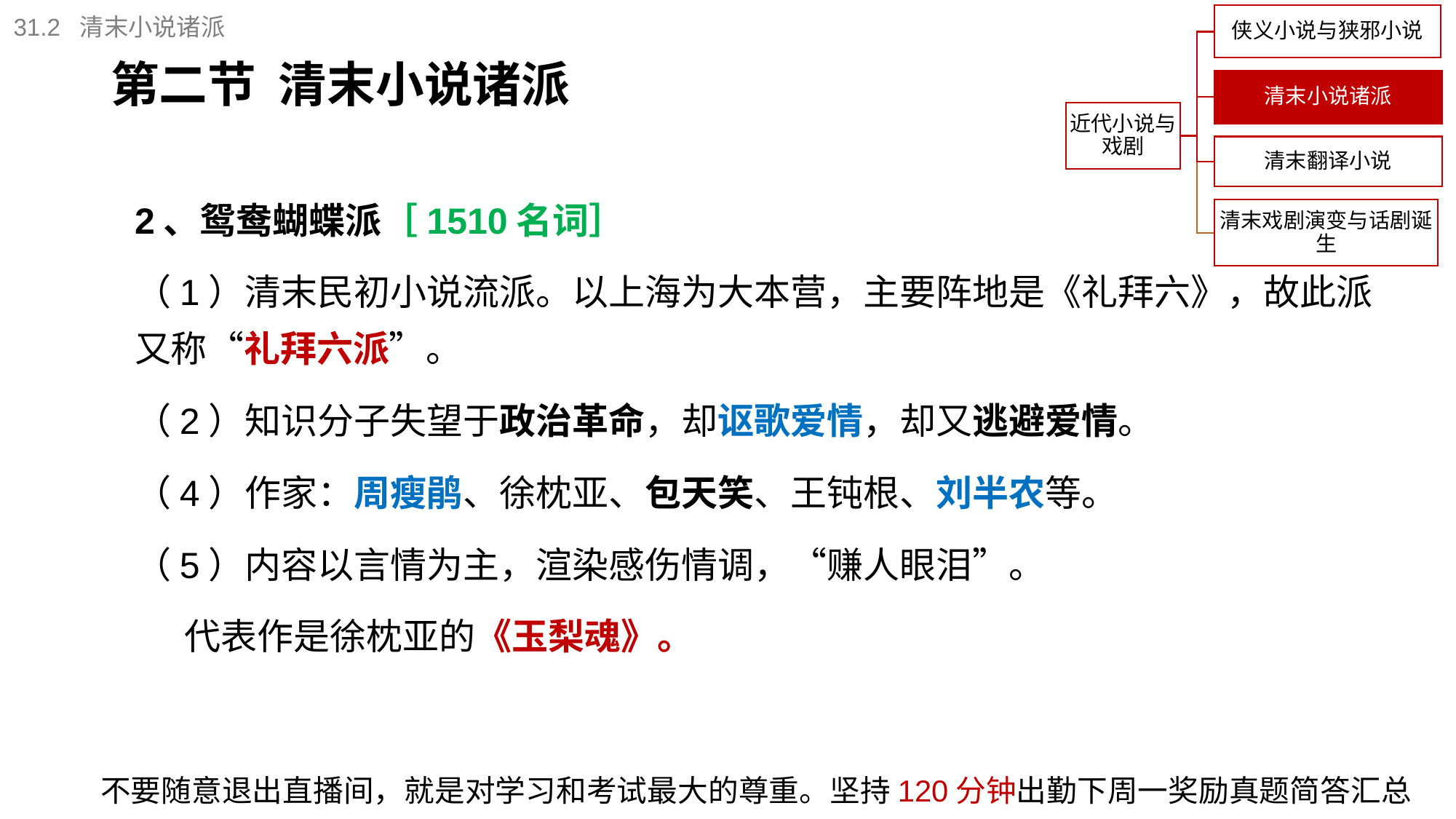

近代小说与戏剧
侠义小说与狭邪小说
清末小说诸派
清末翻译小说
清末戏剧演变与话剧诞生
31.2  清末小说诸派
# 第二节  清末小说诸派
2、鸳鸯蝴蝶派［1510名词］
（1）清末民初小说流派。以上海为大本营，主要阵地是《礼拜六》，故此派又称“礼拜六派”。
（2）知识分子失望于政治革命，却讴歌爱情，却又逃避爱情。
（4）作家：周瘦鹃、徐枕亚、包天笑、王钝根、刘半农等。
（5）内容以言情为主，渲染感伤情调，“赚人眼泪”。
     代表作是徐枕亚的《玉梨魂》。